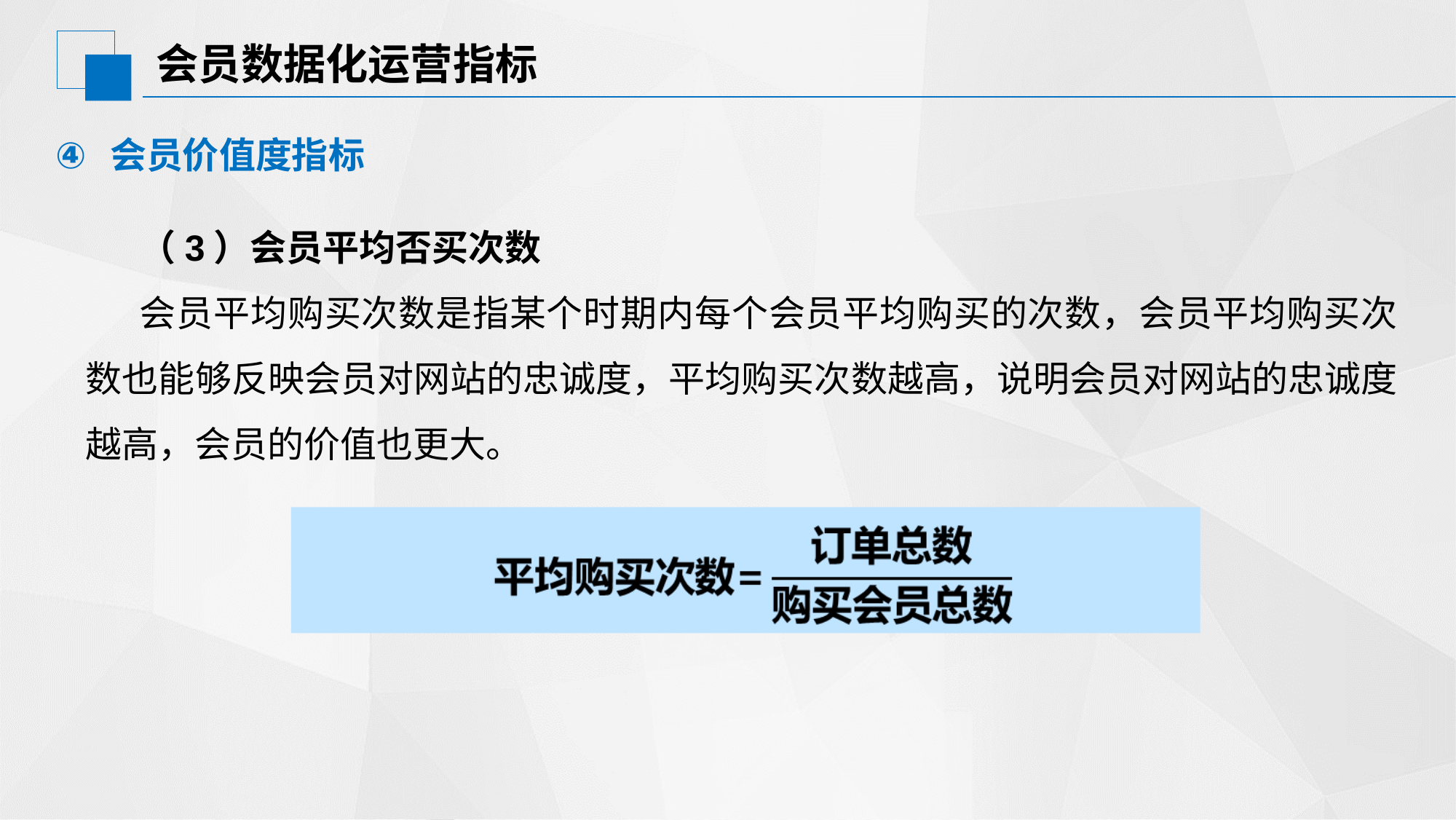

# 会员数据化运营指标
会员价值度指标
（3）会员平均否买次数
会员平均购买次数是指某个时期内每个会员平均购买的次数，会员平均购买次数也能够反映会员对网站的忠诚度，平均购买次数越高，说明会员对网站的忠诚度越高，会员的价值也更大。